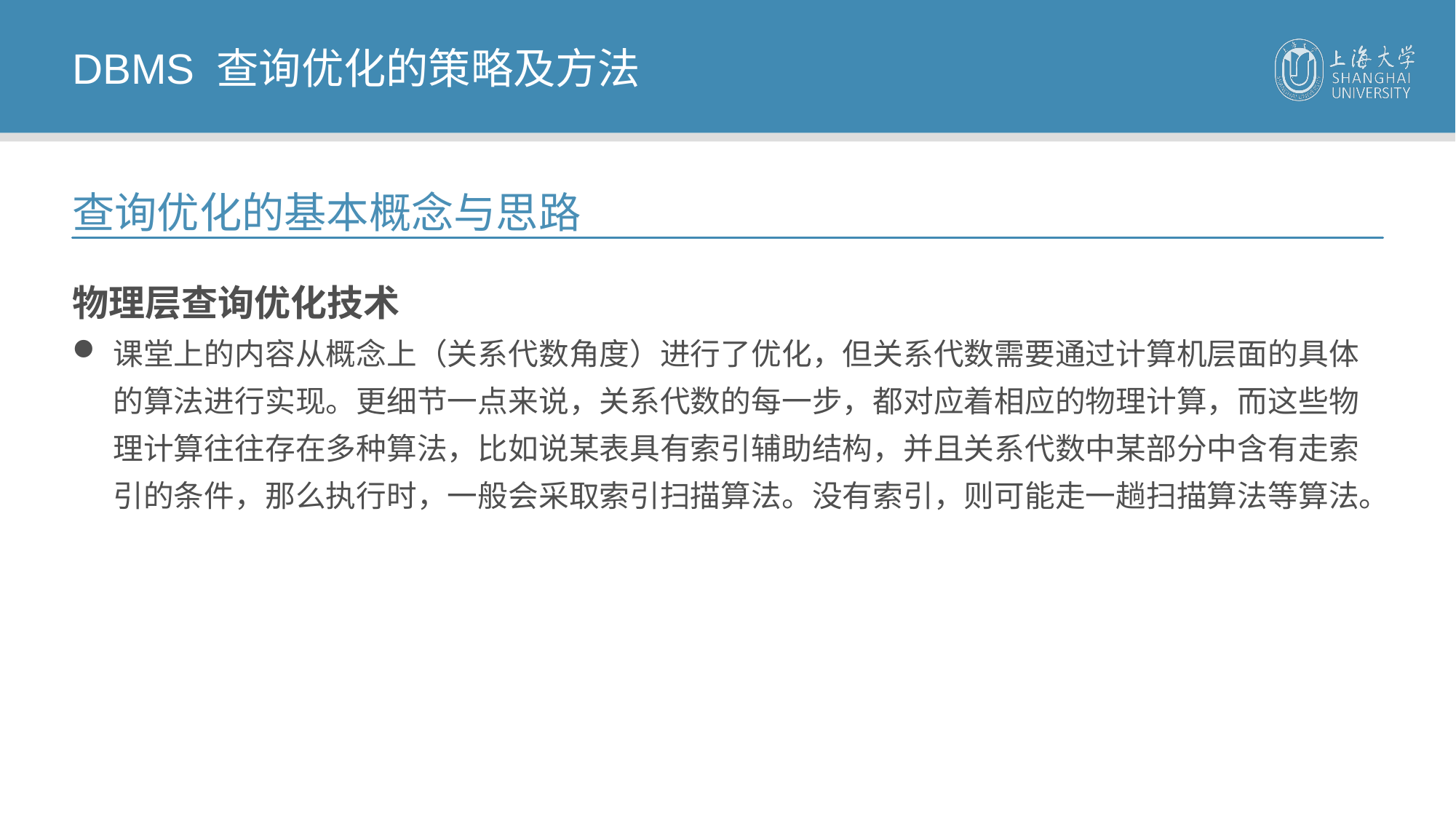

DBMS 查询优化的策略及方法
查询优化的基本概念与思路
物理层查询优化技术
课堂上的内容从概念上（关系代数角度）进行了优化，但关系代数需要通过计算机层面的具体的算法进行实现。更细节一点来说，关系代数的每一步，都对应着相应的物理计算，而这些物理计算往往存在多种算法，比如说某表具有索引辅助结构，并且关系代数中某部分中含有走索引的条件，那么执行时，一般会采取索引扫描算法。没有索引，则可能走一趟扫描算法等算法。